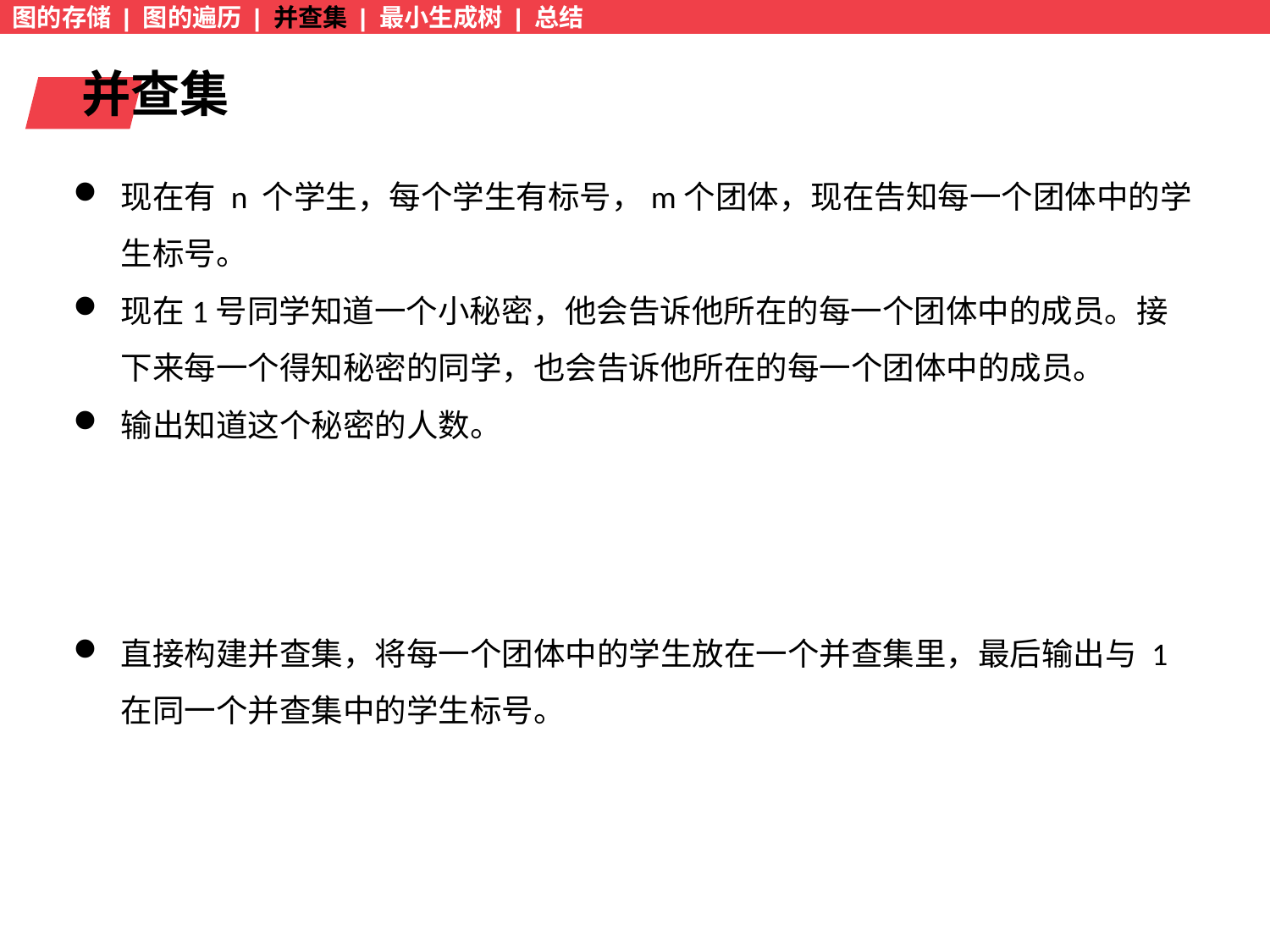

图的存储 | 图的遍历 | 并查集 | 最小生成树 | 总结
并查集

现在有 n 个学生，每个学生有标号，m个团体，现在告知每一个团体中的学生标号。
现在1号同学知道一个小秘密，他会告诉他所在的每一个团体中的成员。接下来每一个得知秘密的同学，也会告诉他所在的每一个团体中的成员。
输出知道这个秘密的人数。

直接构建并查集，将每一个团体中的学生放在一个并查集里，最后输出与 1 在同一个并查集中的学生标号。
28